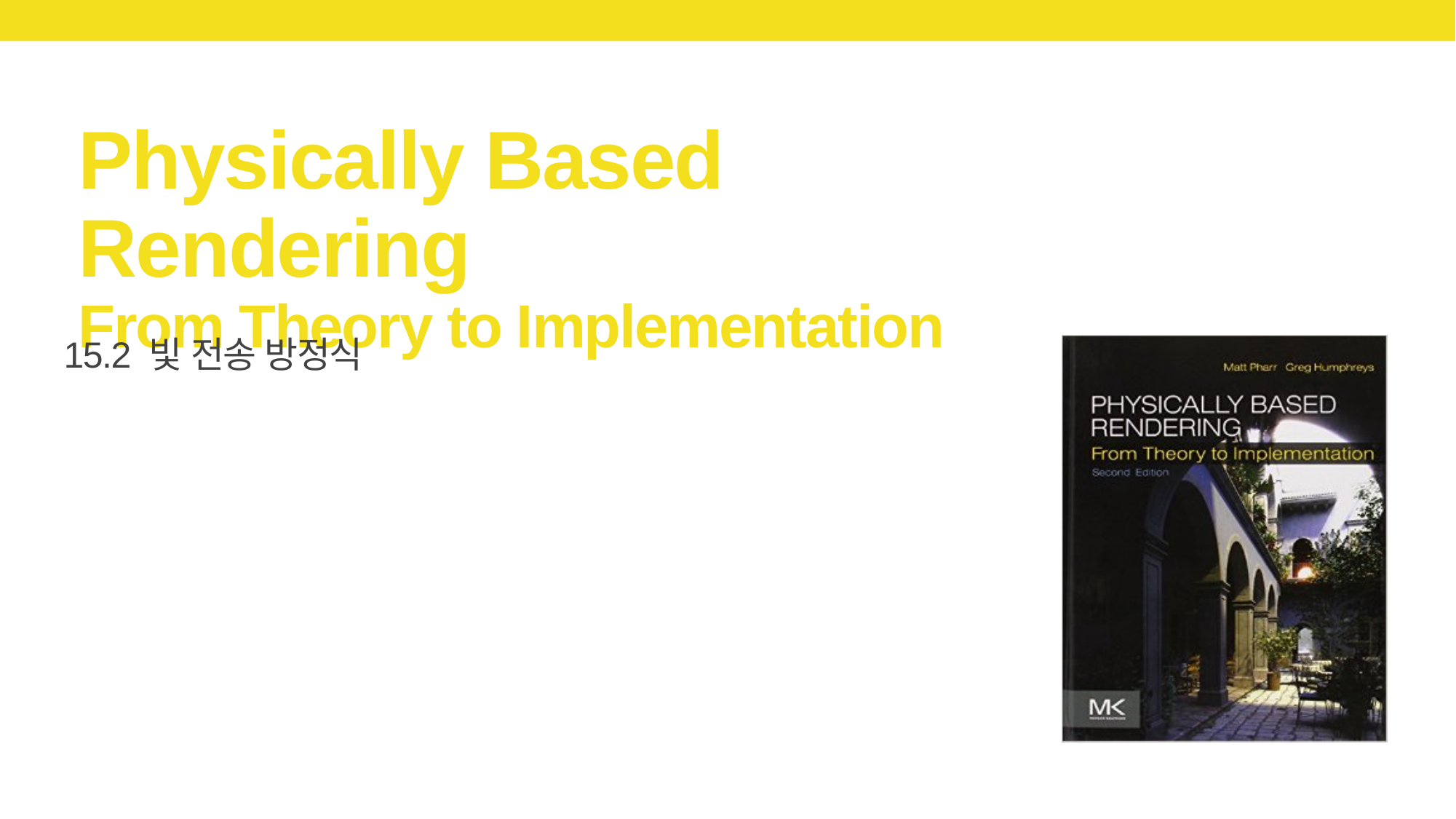

# Physically Based Rendering From Theory to Implementation
15.2 빛 전송 방정식